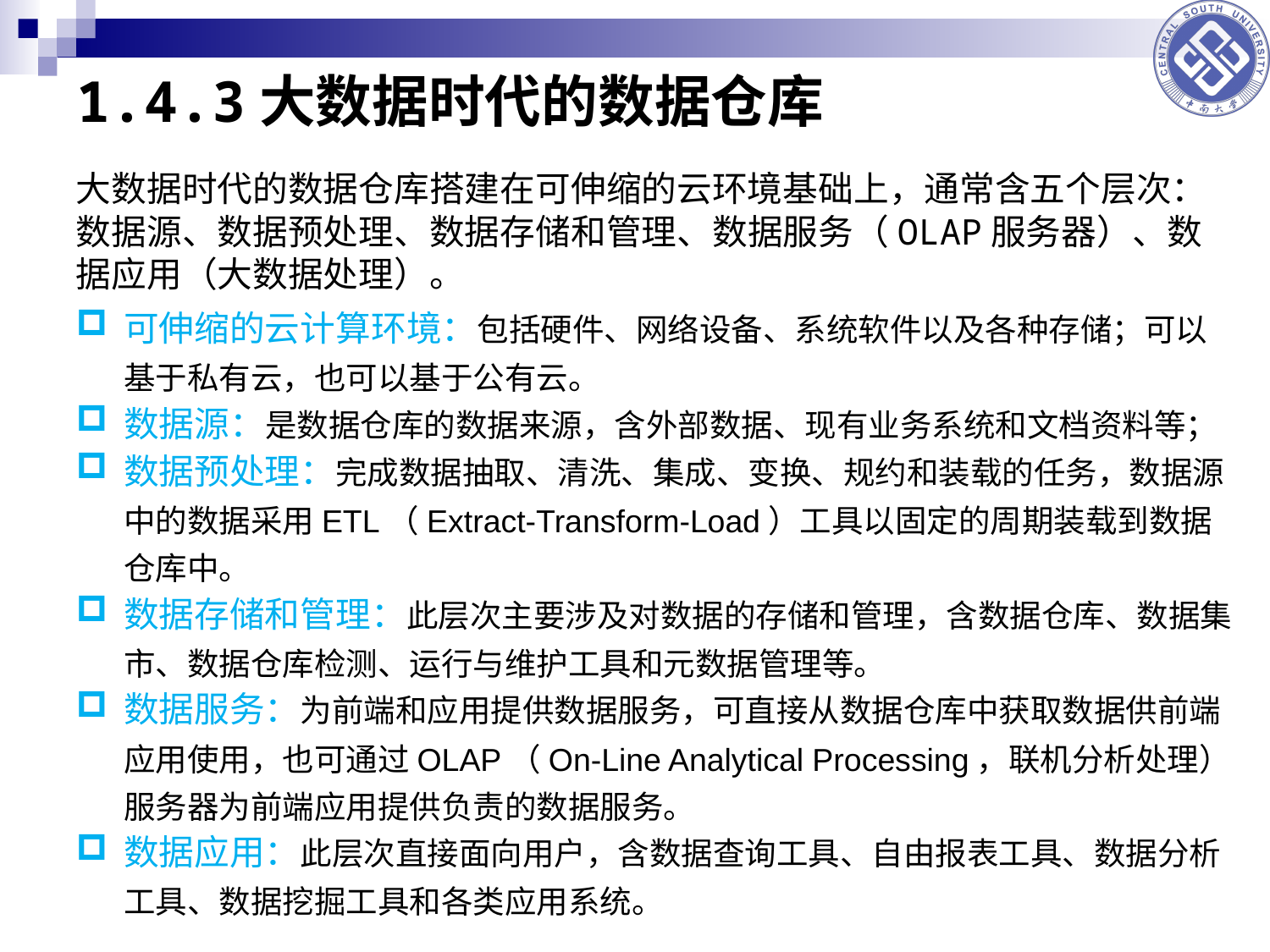

# 1.4.3大数据时代的数据仓库
大数据时代的数据仓库搭建在可伸缩的云环境基础上，通常含五个层次：数据源、数据预处理、数据存储和管理、数据服务（OLAP服务器）、数据应用（大数据处理）。
可伸缩的云计算环境：包括硬件、网络设备、系统软件以及各种存储；可以基于私有云，也可以基于公有云。
数据源：是数据仓库的数据来源，含外部数据、现有业务系统和文档资料等；
数据预处理：完成数据抽取、清洗、集成、变换、规约和装载的任务，数据源中的数据采用ETL（Extract-Transform-Load）工具以固定的周期装载到数据仓库中。
数据存储和管理：此层次主要涉及对数据的存储和管理，含数据仓库、数据集市、数据仓库检测、运行与维护工具和元数据管理等。
数据服务：为前端和应用提供数据服务，可直接从数据仓库中获取数据供前端应用使用，也可通过OLAP（On-Line Analytical Processing，联机分析处理）服务器为前端应用提供负责的数据服务。
数据应用：此层次直接面向用户，含数据查询工具、自由报表工具、数据分析工具、数据挖掘工具和各类应用系统。